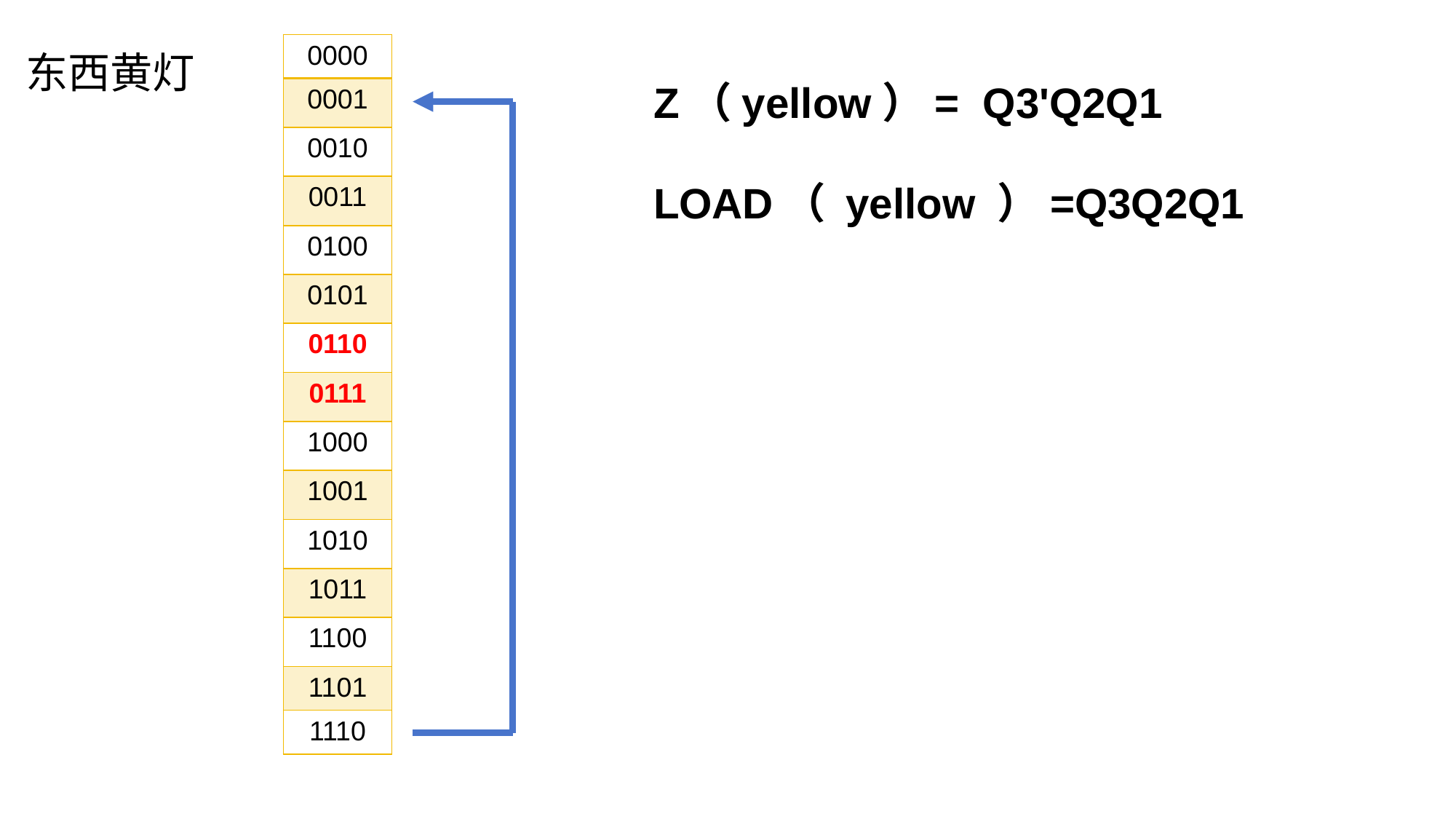

| 0000 |
| --- |
| 0001 |
| 0010 |
| 0011 |
| 0100 |
| 0101 |
| 0110 |
| 0111 |
| 1000 |
| 1001 |
| 1010 |
| 1011 |
| 1100 |
| 1101 |
| 1110 |
东西黄灯
Z（yellow）=  Q3'Q2Q1
LOAD（ yellow ）=Q3Q2Q1